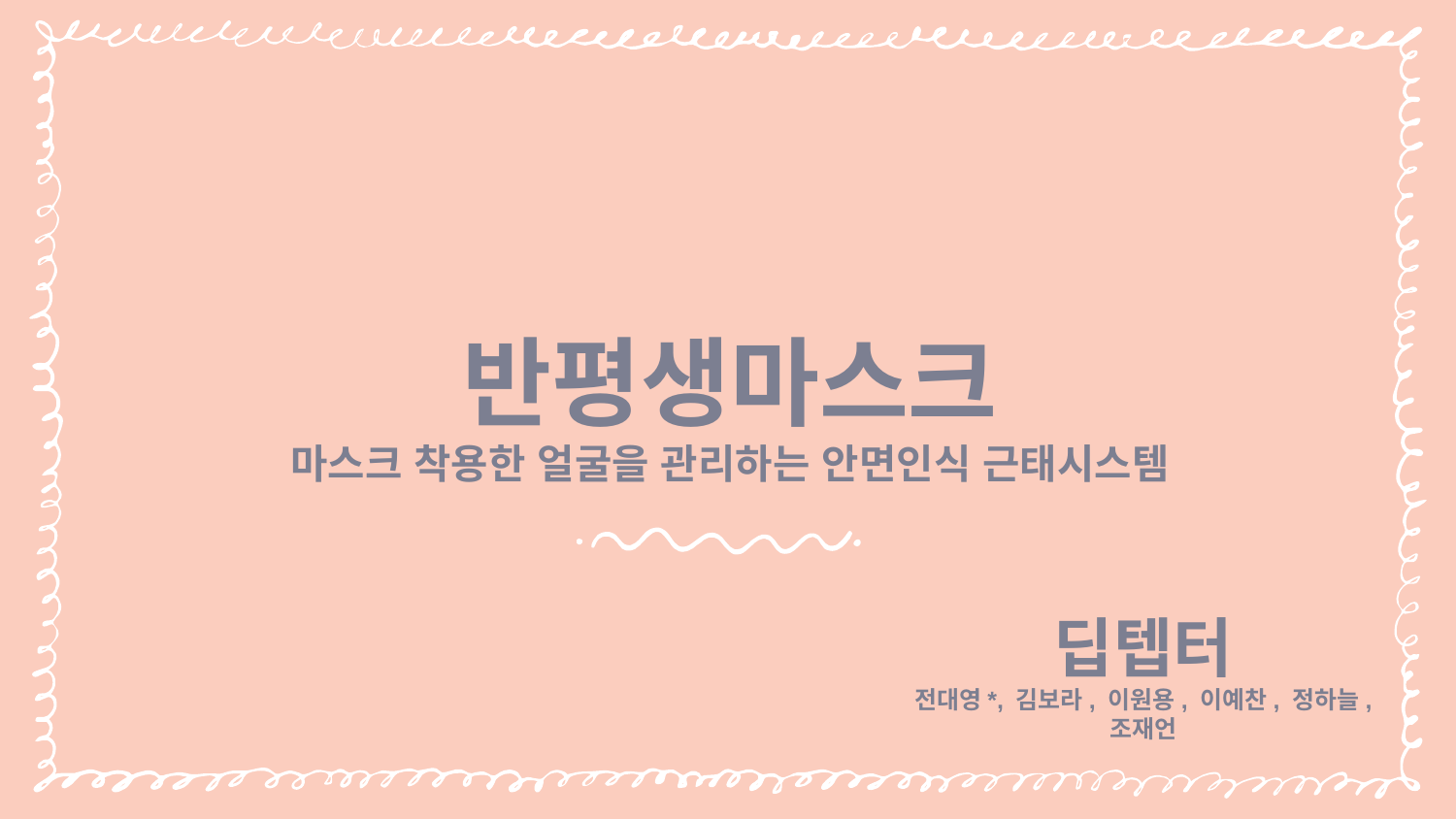

# 반평생마스크 마스크 착용한 얼굴을 관리하는 안면인식 근태시스템
딥텝터
전대영*, 김보라, 이원용, 이예찬, 정하늘, 조재언